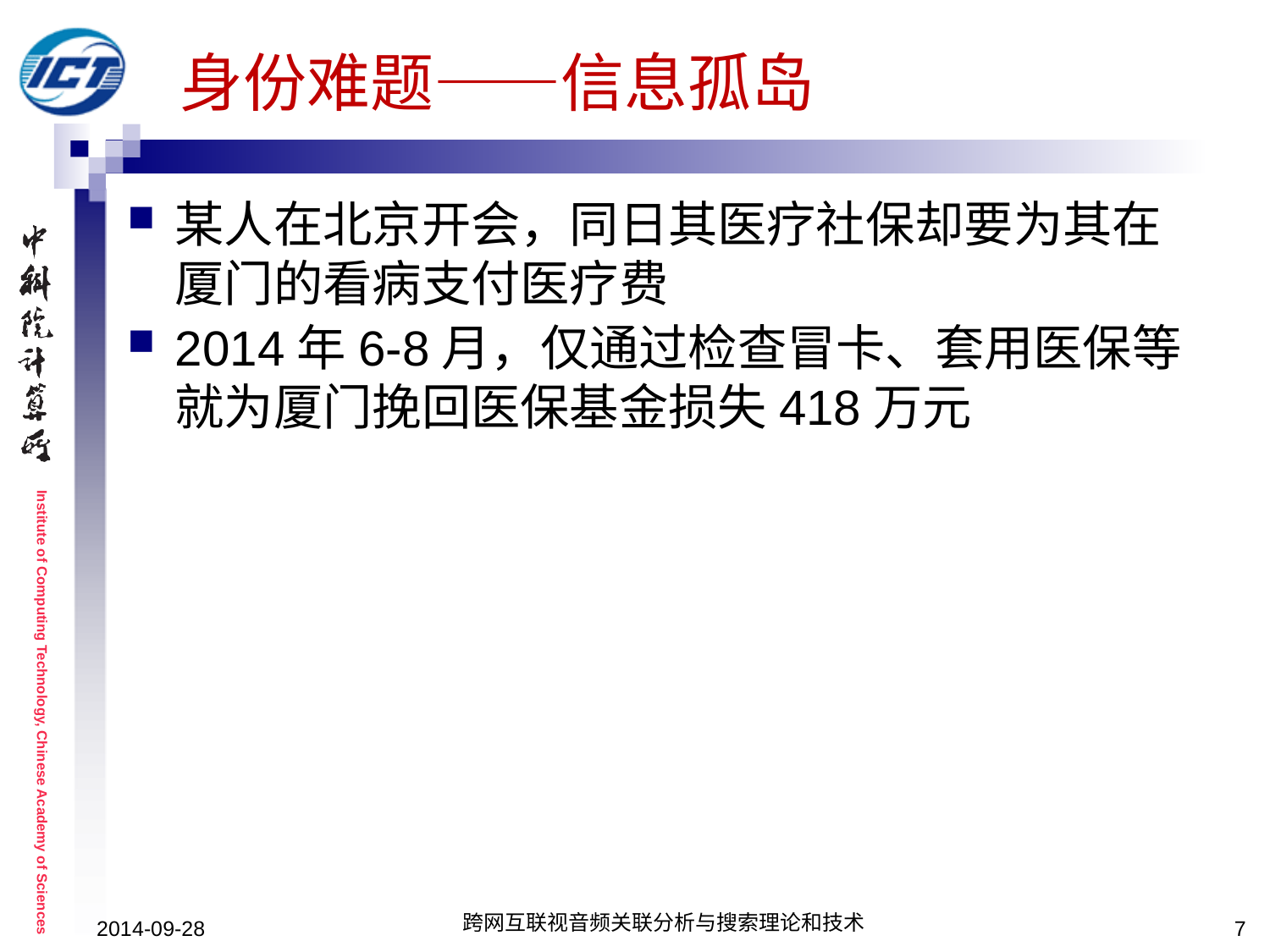

# 身份难题——信息孤岛
某人在北京开会，同日其医疗社保却要为其在厦门的看病支付医疗费
2014年6-8月，仅通过检查冒卡、套用医保等就为厦门挽回医保基金损失418万元
2014-09-28
跨网互联视音频关联分析与搜索理论和技术
7